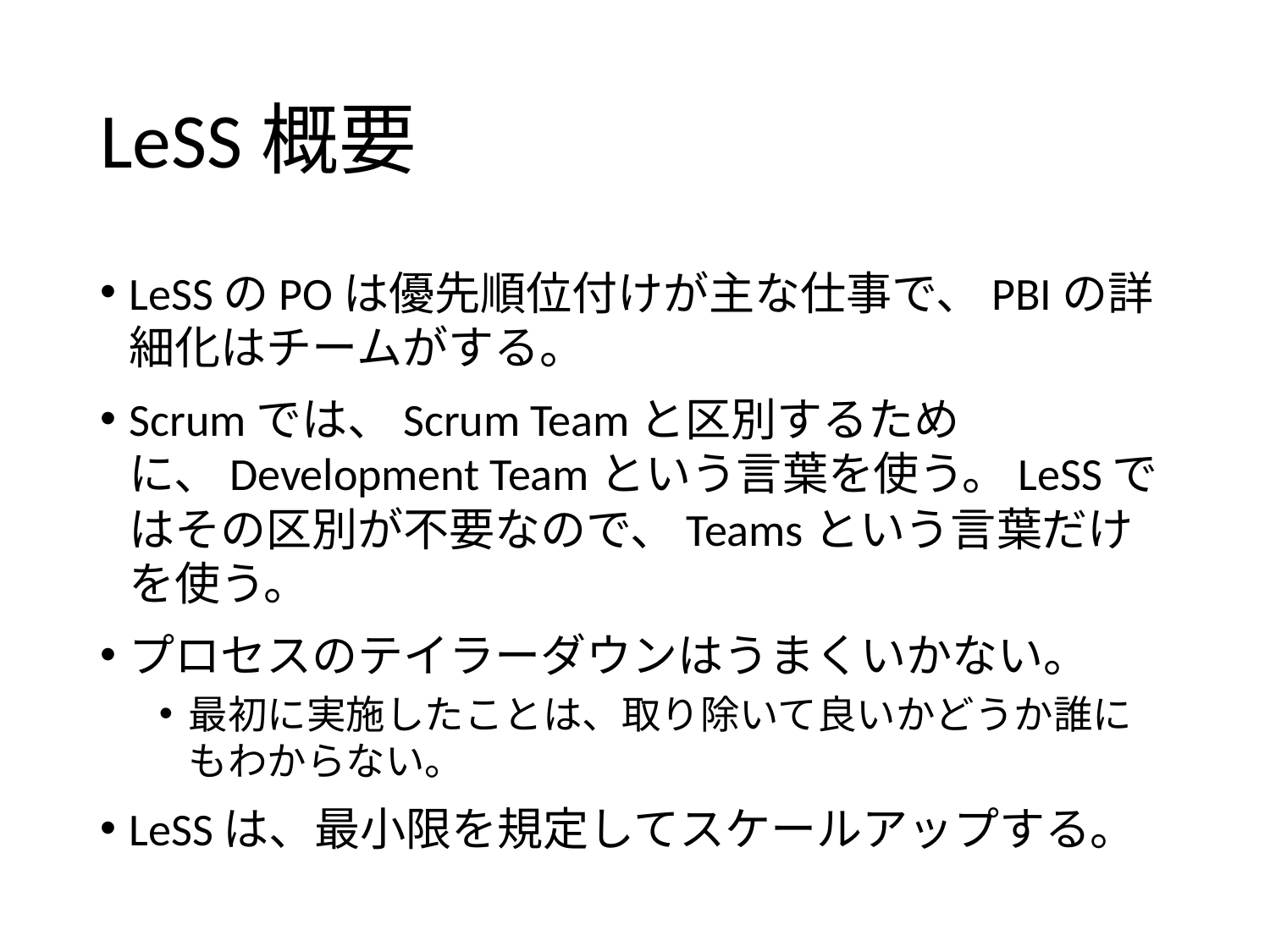

# LeSS概要
LeSSのPOは優先順位付けが主な仕事で、PBIの詳細化はチームがする。
Scrumでは、Scrum Teamと区別するために、Development Teamという言葉を使う。LeSSではその区別が不要なので、Teamsという言葉だけを使う。
プロセスのテイラーダウンはうまくいかない。
最初に実施したことは、取り除いて良いかどうか誰にもわからない。
LeSSは、最小限を規定してスケールアップする。